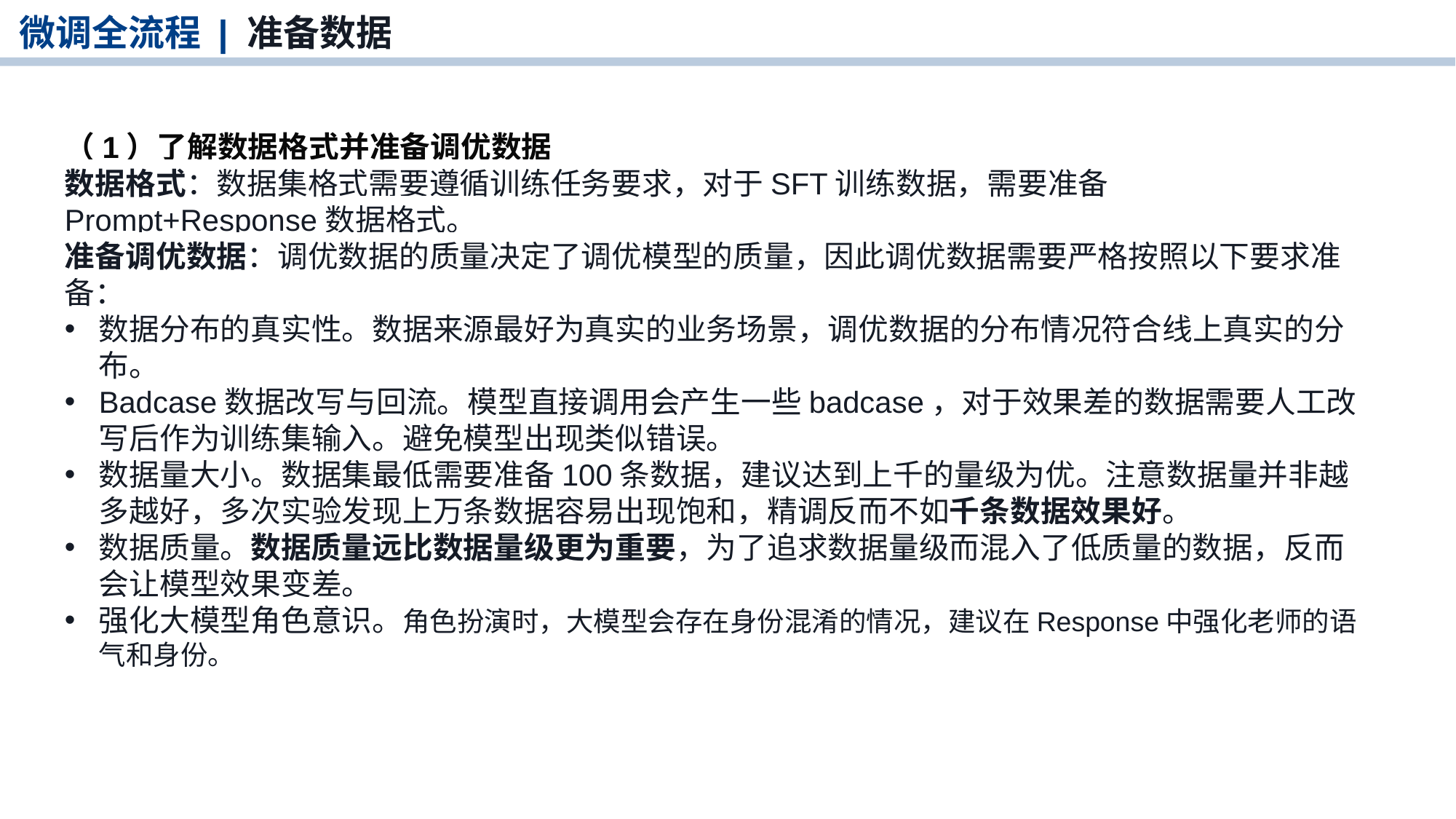

微调全流程 | 准备数据

（1）了解数据格式并准备调优数据
数据格式：数据集格式需要遵循训练任务要求，对于SFT训练数据，需要准备Prompt+Response数据格式。
准备调优数据：调优数据的质量决定了调优模型的质量，因此调优数据需要严格按照以下要求准备：
数据分布的真实性。数据来源最好为真实的业务场景，调优数据的分布情况符合线上真实的分布。
Badcase数据改写与回流。模型直接调用会产生一些badcase，对于效果差的数据需要人工改写后作为训练集输入。避免模型出现类似错误。
数据量大小。数据集最低需要准备100条数据，建议达到上千的量级为优。注意数据量并非越多越好，多次实验发现上万条数据容易出现饱和，精调反而不如千条数据效果好。
数据质量。数据质量远比数据量级更为重要，为了追求数据量级而混入了低质量的数据，反而会让模型效果变差。
强化大模型角色意识。角色扮演时，大模型会存在身份混淆的情况，建议在Response中强化老师的语气和身份。